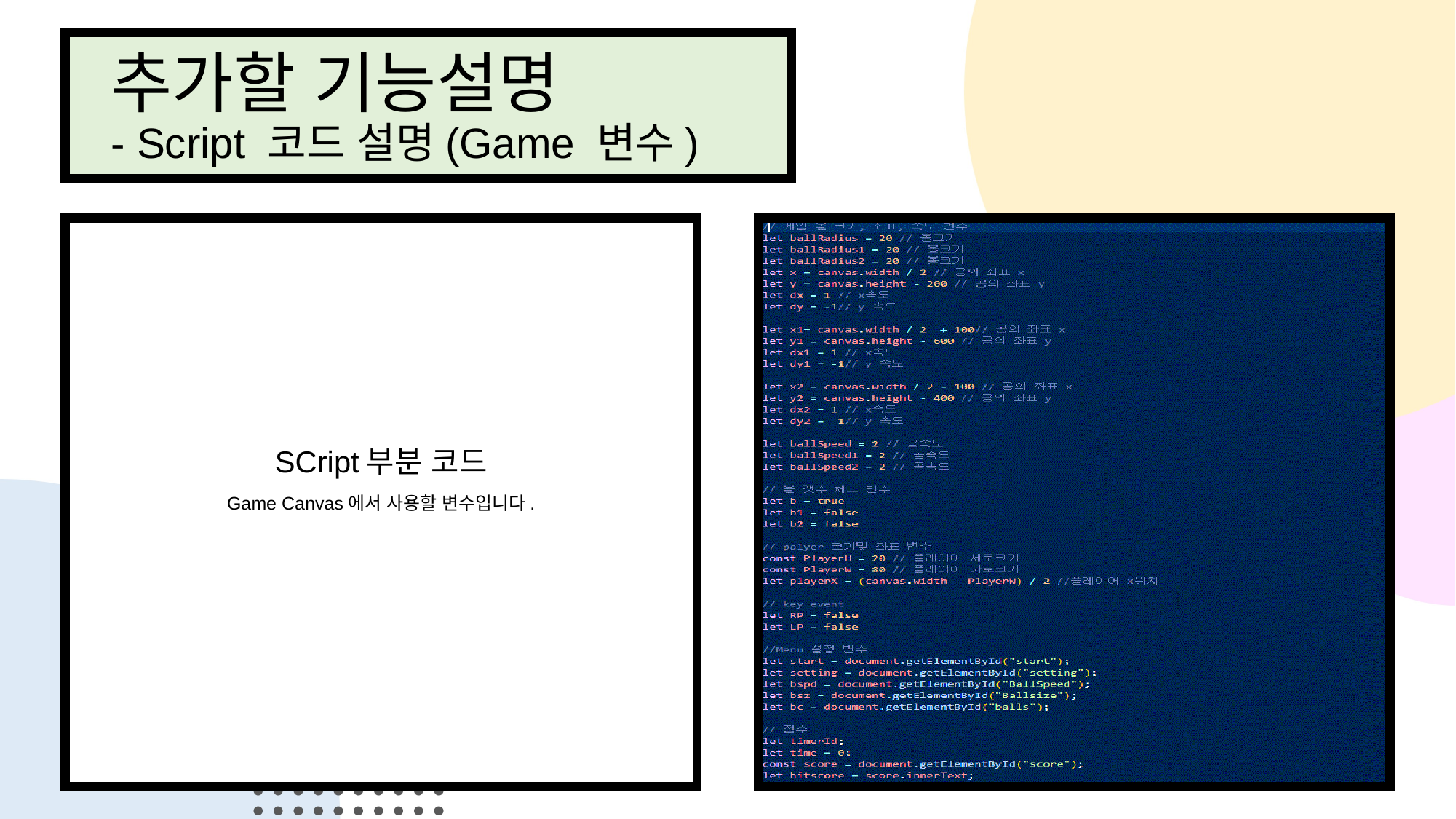

# 추가할 기능설명 - Script 코드 설명(Game 변수)

SCript부분 코드
Game Canvas에서 사용할 변수입니다.